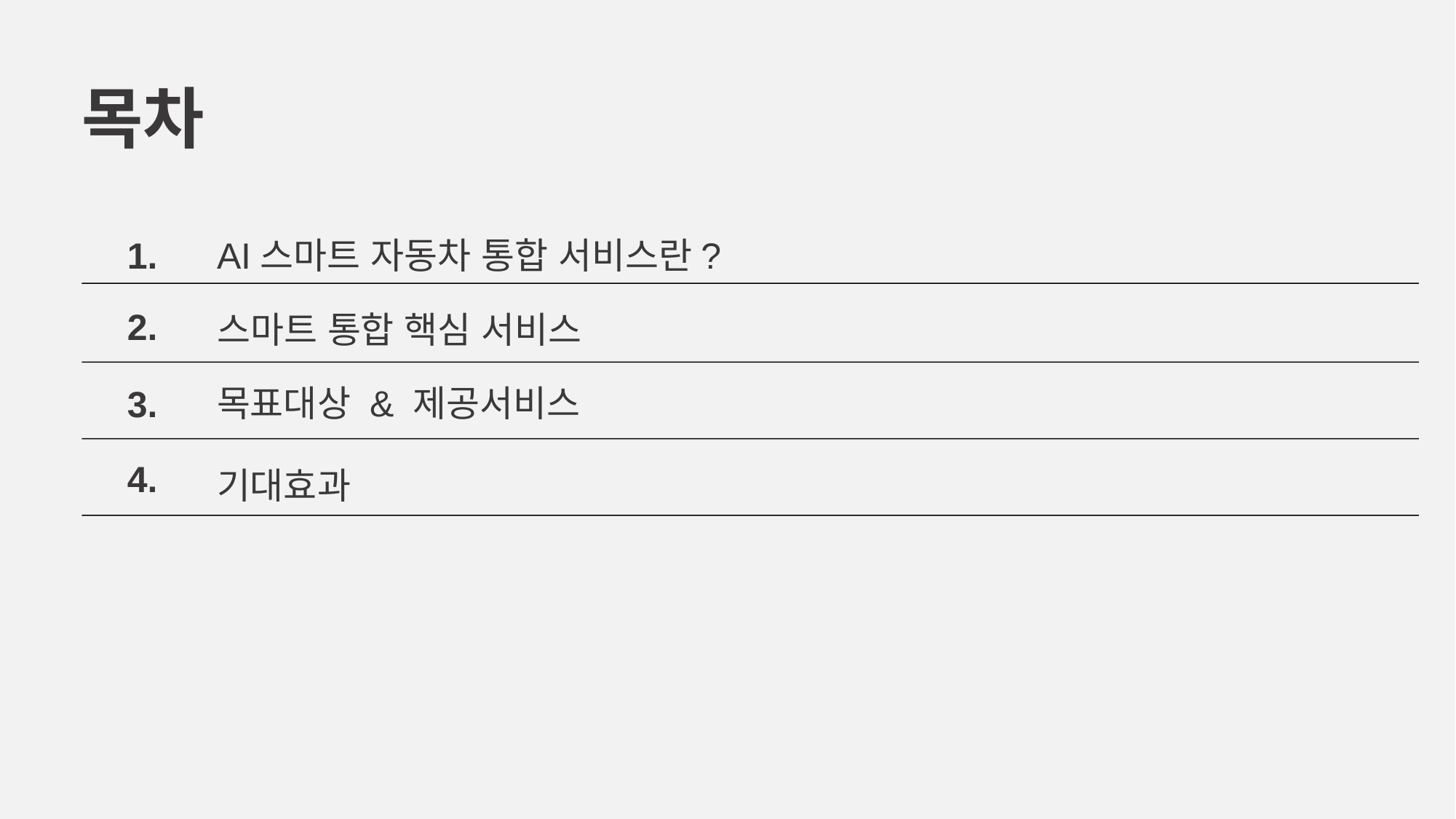

목차
1.
AI스마트 자동차 통합 서비스란?

2.
스마트 통합 핵심 서비스

목표대상 & 제공서비스
3.

4.
기대효과